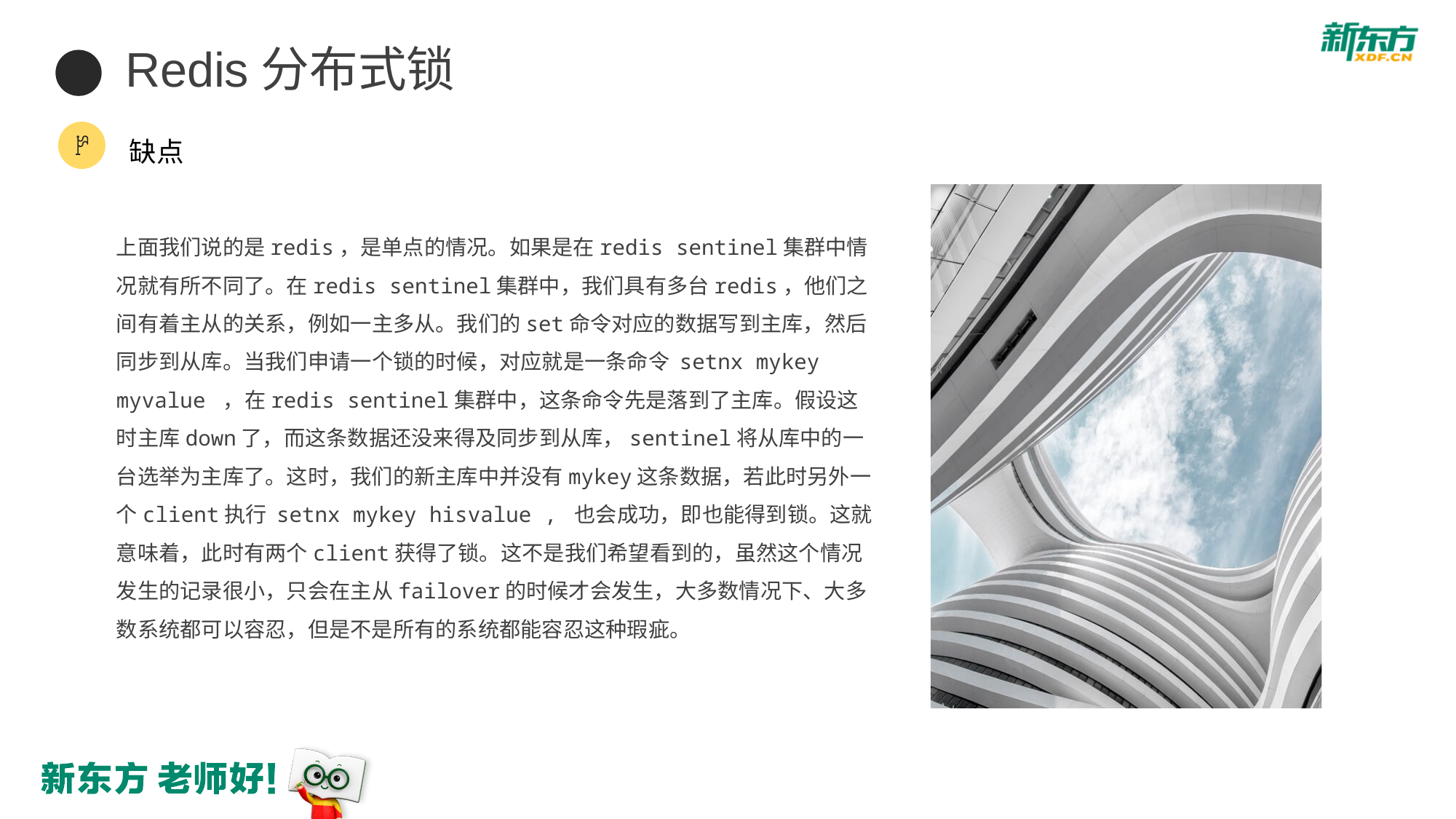

Redis分布式锁

缺点

上面我们说的是redis，是单点的情况。如果是在redis sentinel集群中情况就有所不同了。在redis sentinel集群中，我们具有多台redis，他们之间有着主从的关系，例如一主多从。我们的set命令对应的数据写到主库，然后同步到从库。当我们申请一个锁的时候，对应就是一条命令 setnx mykey myvalue ，在redis sentinel集群中，这条命令先是落到了主库。假设这时主库down了，而这条数据还没来得及同步到从库，sentinel将从库中的一台选举为主库了。这时，我们的新主库中并没有mykey这条数据，若此时另外一个client执行 setnx mykey hisvalue , 也会成功，即也能得到锁。这就意味着，此时有两个client获得了锁。这不是我们希望看到的，虽然这个情况发生的记录很小，只会在主从failover的时候才会发生，大多数情况下、大多数系统都可以容忍，但是不是所有的系统都能容忍这种瑕疵。